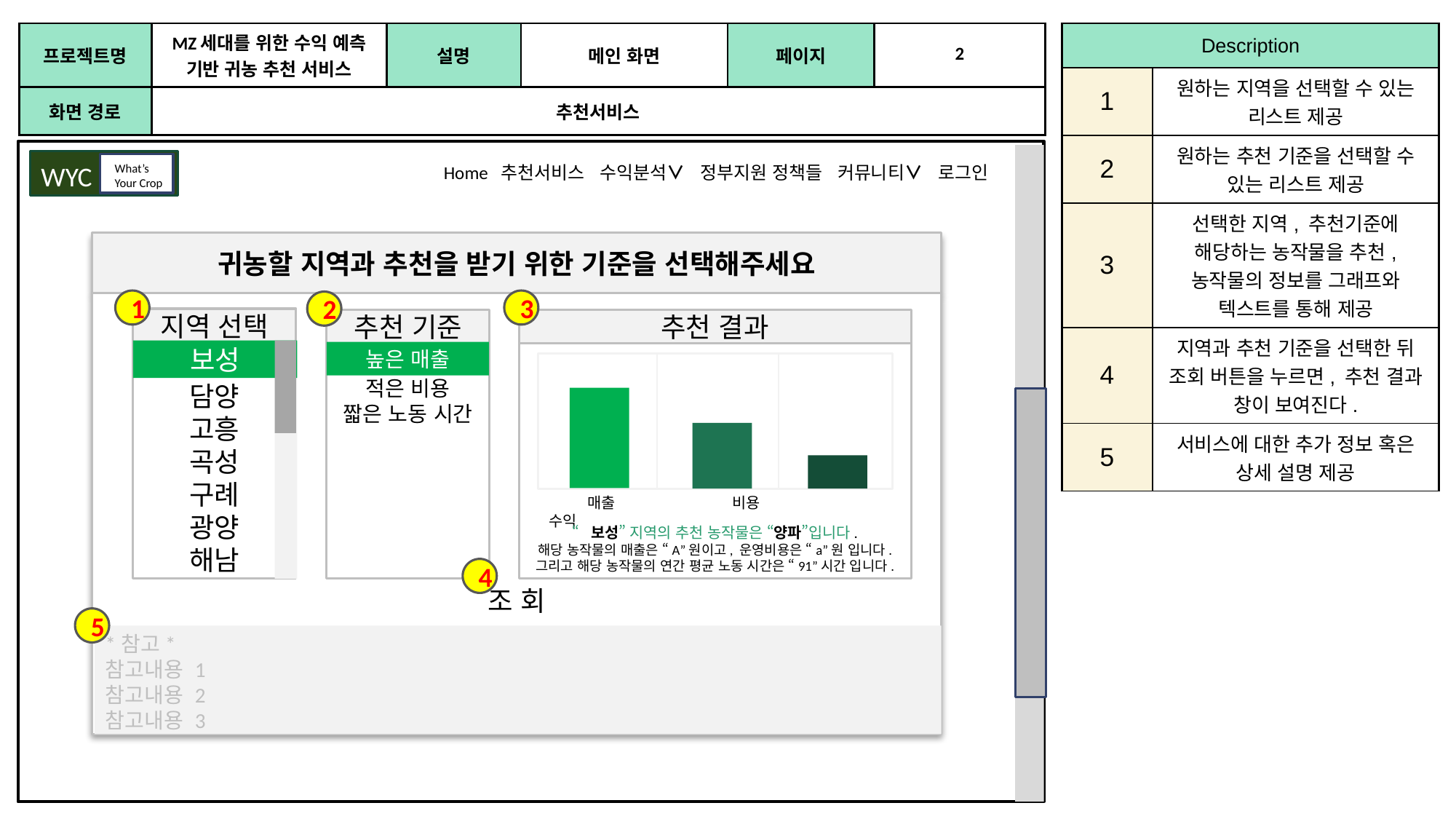

| 프로젝트명 | MZ세대를 위한 수익 예측 기반 귀농 추천 서비스 | 설명 | 메인 화면 | 페이지 | 2 |
| --- | --- | --- | --- | --- | --- |
| 화면 경로 | 추천서비스 | 메인 페이지 | 메인 페이지 | 메인 페이지 | 메인 페이지 |
| Description | 메뉴 아이콘 – 주요 서비스의 제목 목록을 생성 |
| --- | --- |
| 1 | 원하는 지역을 선택할 수 있는 리스트 제공 |
| 2 | 원하는 추천 기준을 선택할 수 있는 리스트 제공 |
| 3 | 선택한 지역, 추천기준에 해당하는 농작물을 추천, 농작물의 정보를 그래프와 텍스트를 통해 제공 |
| 4 | 지역과 추천 기준을 선택한 뒤 조회 버튼을 누르면, 추천 결과 창이 보여진다. |
| 5 | 서비스에 대한 추가 정보 혹은 상세 설명 제공 |

WYC

What’s Your Crop
Home  추천서비스   수익분석∨   정부지원 정책들   커뮤니티∨   로그인
귀농할 지역과 추천을 받기 위한 기준을 선택해주세요

1
3
2

지역 선택
추천 기준
추천 결과
보성

높은 매출

보성
담양
고흥
곡성
구례
광양
해남

높은 매출
적은 비용
짧은 노동 시간

          매출                            비용                         수익
“보성” 지역의 추천 농작물은 “양파”입니다.
해당 농작물의 매출은 “A”원이고, 운영비용은 “a”원 입니다.
그리고 해당 농작물의 연간 평균 노동 시간은 “91”시간 입니다.
4
조 회
5

*참고*
참고내용 1
참고내용 2
참고내용 3